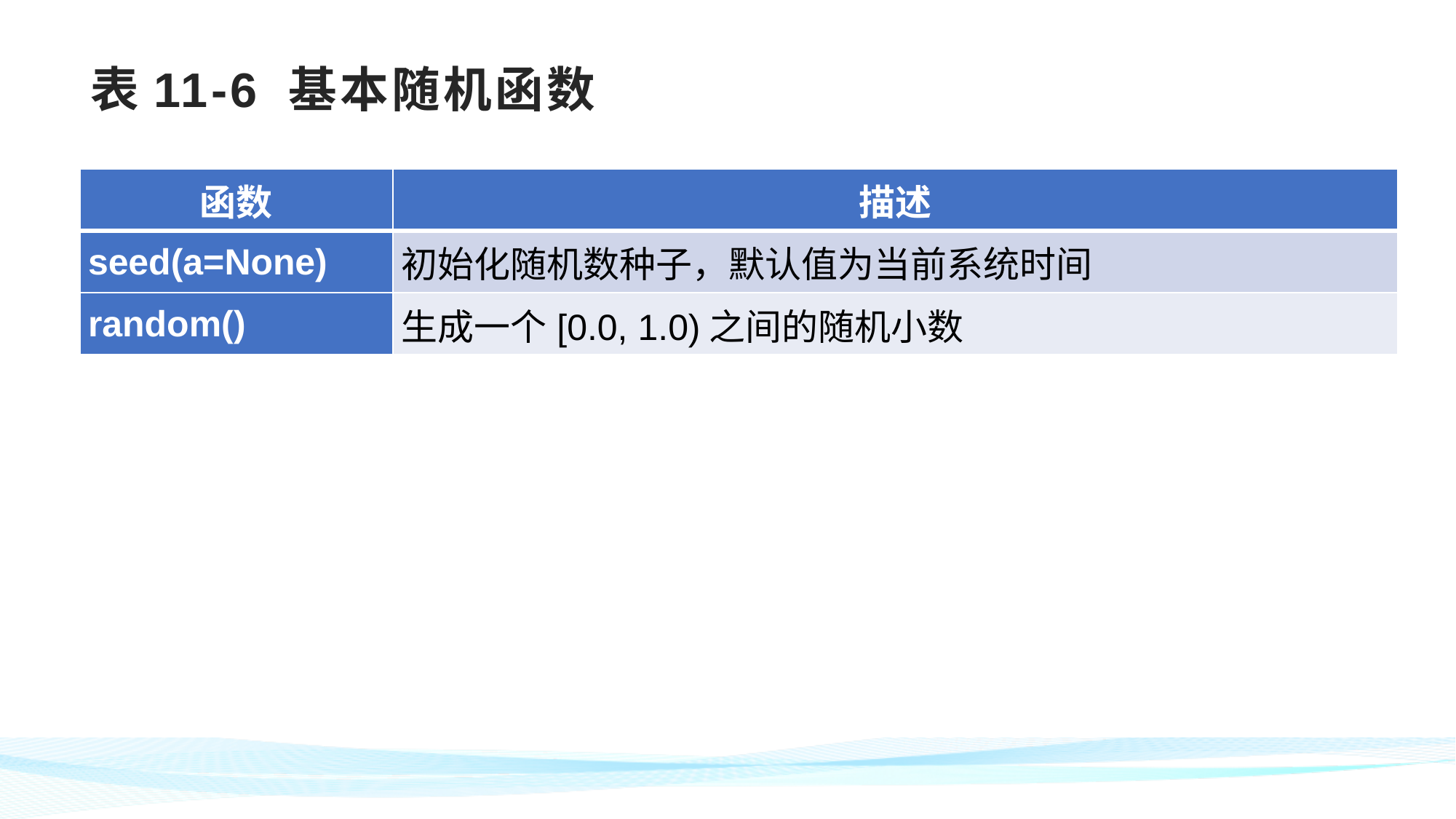

# 表11-6 基本随机函数
| 函数 | 描述 |
| --- | --- |
| seed(a=None) | 初始化随机数种子，默认值为当前系统时间 |
| random() | 生成一个[0.0, 1.0)之间的随机小数 |